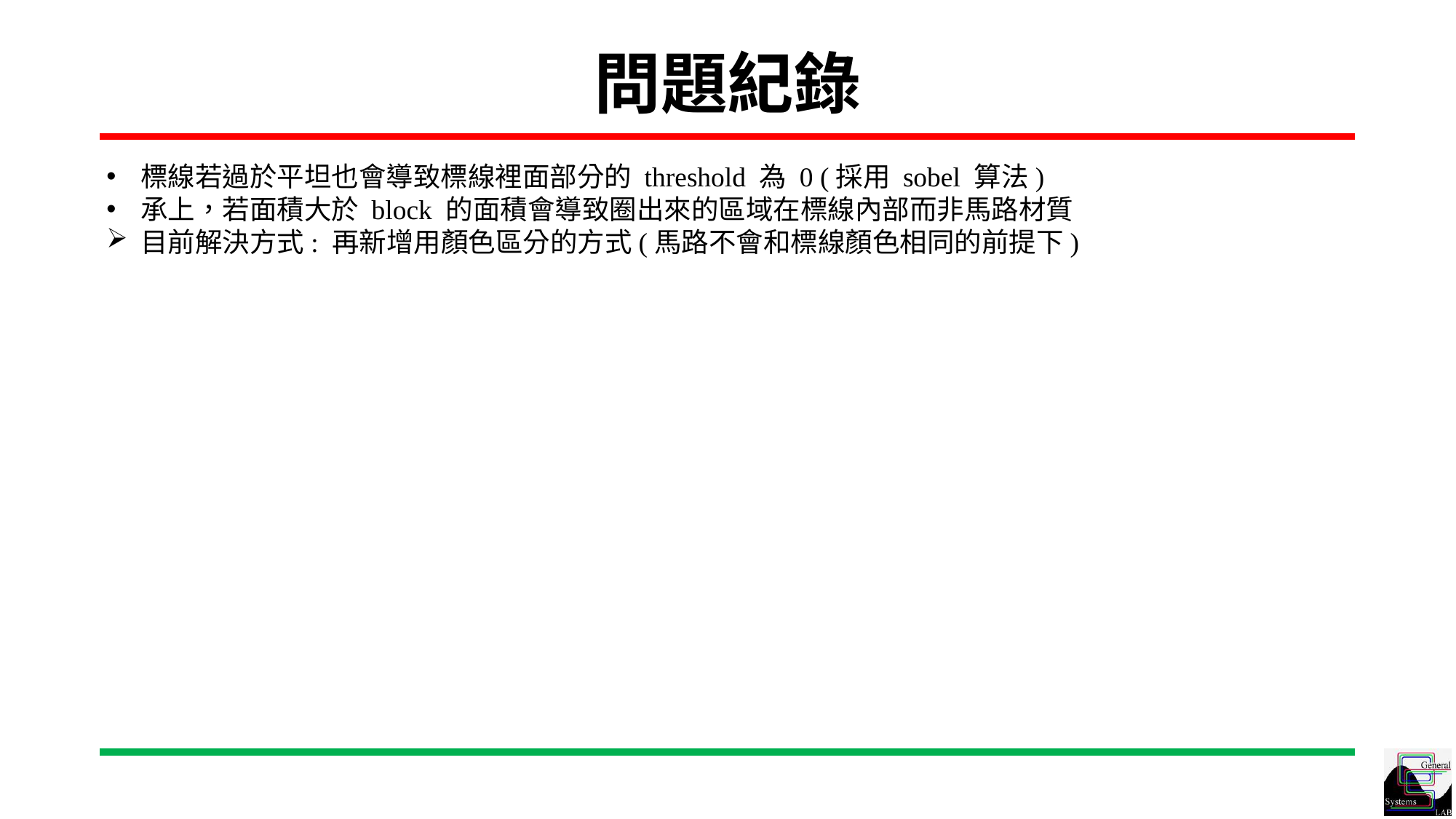

# 問題紀錄
標線若過於平坦也會導致標線裡面部分的 threshold 為 0 (採用 sobel 算法)
承上，若面積大於 block 的面積會導致圈出來的區域在標線內部而非馬路材質
目前解決方式: 再新增用顏色區分的方式(馬路不會和標線顏色相同的前提下)